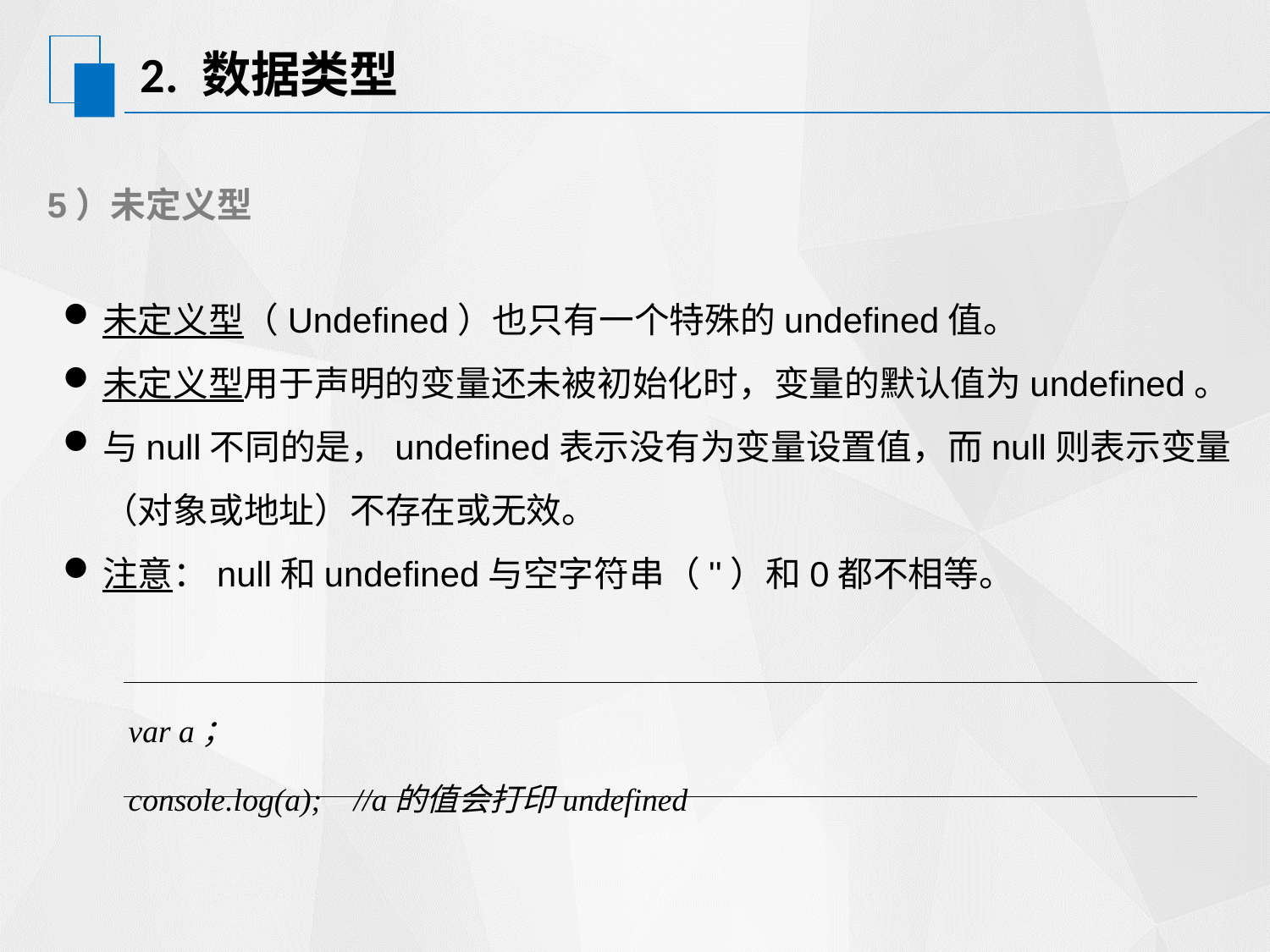

# 2. 数据类型
5）未定义型
未定义型（Undefined）也只有一个特殊的undefined值。
未定义型用于声明的变量还未被初始化时，变量的默认值为undefined。
与null不同的是，undefined表示没有为变量设置值，而null则表示变量（对象或地址）不存在或无效。
注意：null和undefined与空字符串（''）和0都不相等。
| var a； console.log(a); //a的值会打印undefined |
| --- |